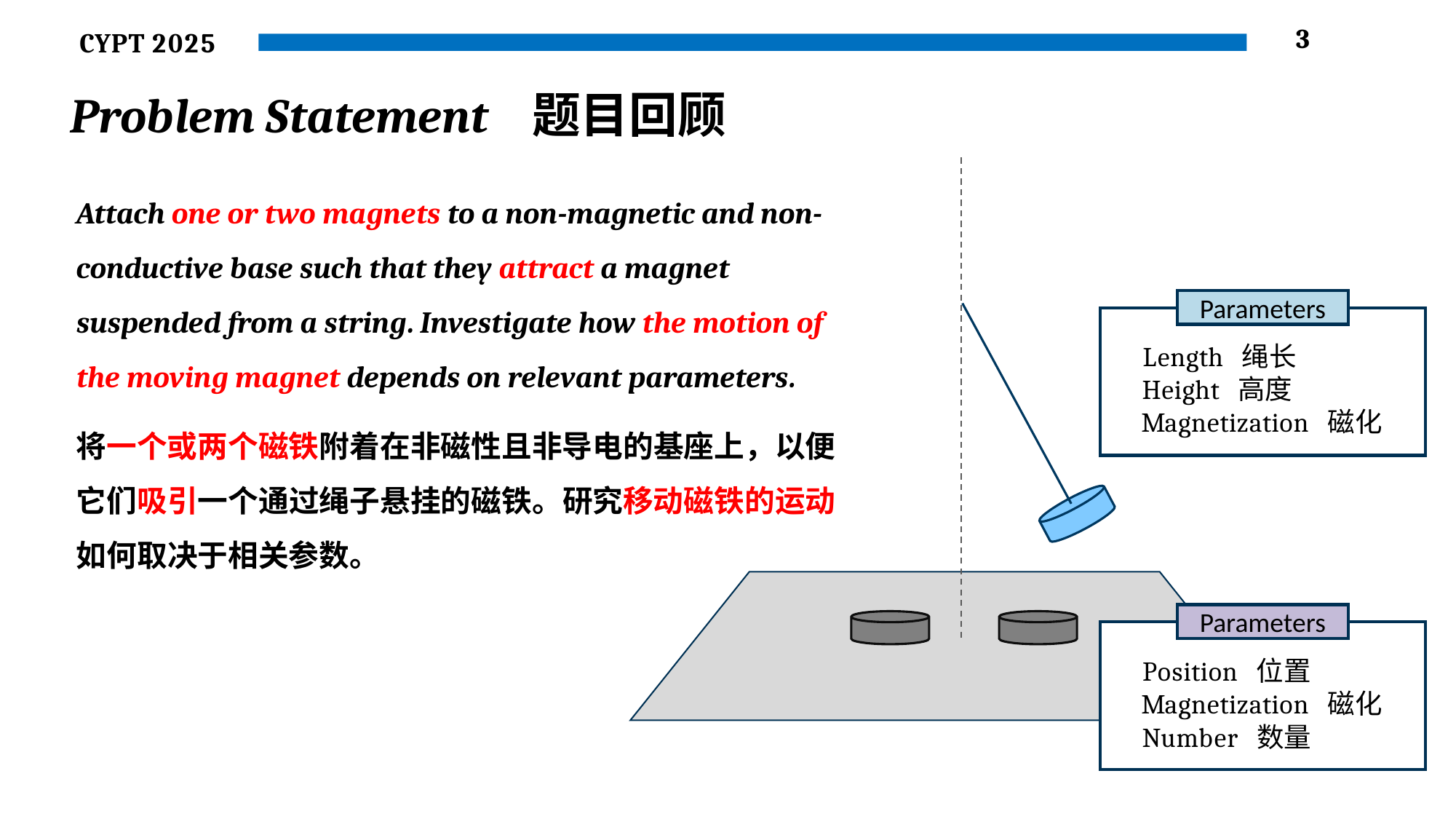

3
Problem Statement   题目回顾
Attach one or two magnets to a non-magnetic and non-conductive base such that they attract a magnet suspended from a string. Investigate how the motion of the moving magnet depends on relevant parameters.
Parameters

Length  绳长
Height  高度
Magnetization  磁化
将一个或两个磁铁附着在非磁性且非导电的基座上，以便它们吸引一个通过绳子悬挂的磁铁。研究移动磁铁的运动如何取决于相关参数。

Parameters

Length  绳长
Height  高度
Magnetization  磁化
Position  位置
Magnetization  磁化
Number  数量
Number  数量